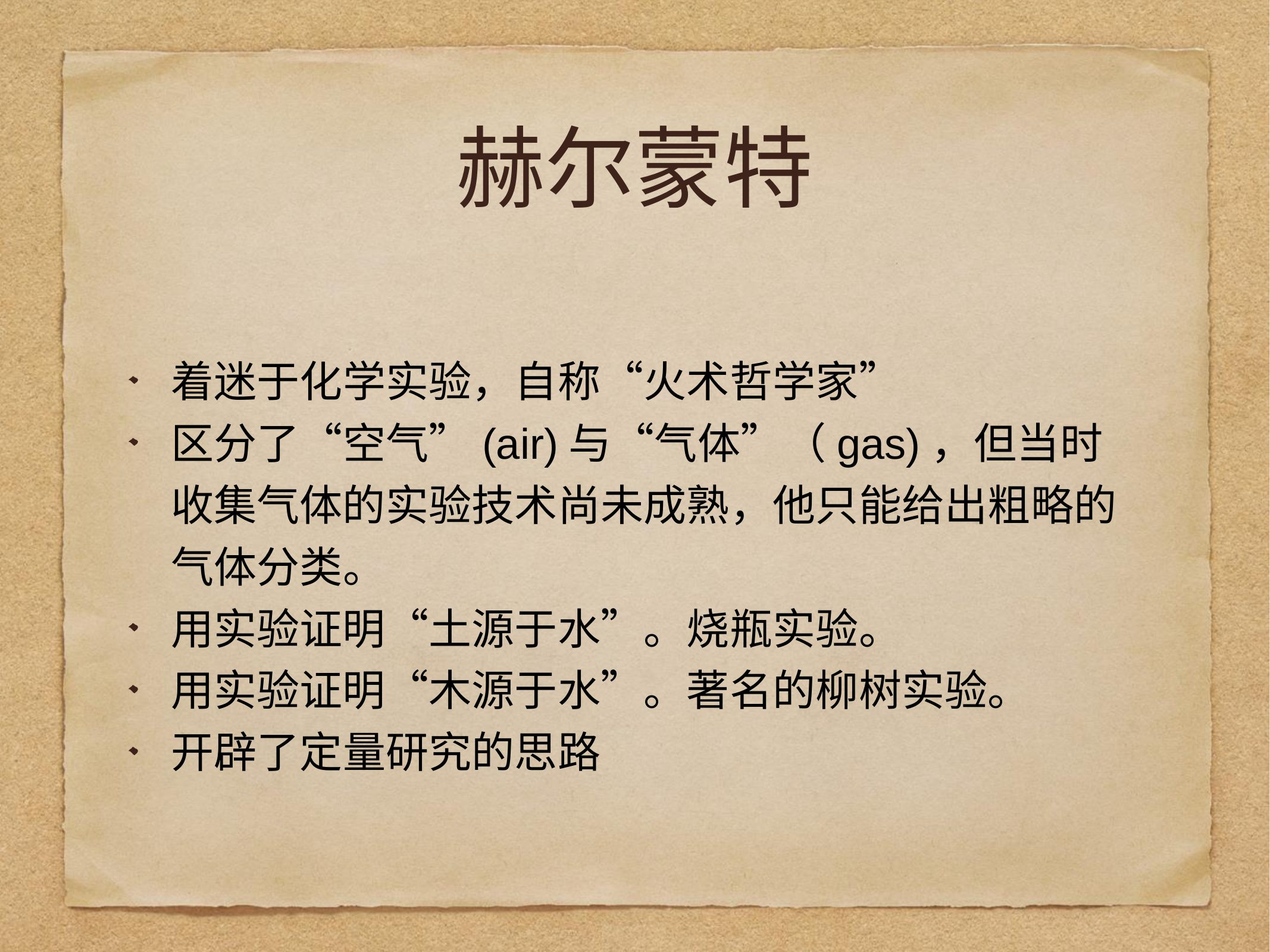

# 赫尔蒙特
着迷于化学实验，自称“火术哲学家”
区分了“空气”(air)与“气体”（gas)，但当时收集气体的实验技术尚未成熟，他只能给出粗略的气体分类。
用实验证明“土源于水”。烧瓶实验。
用实验证明“木源于水”。著名的柳树实验。
开辟了定量研究的思路